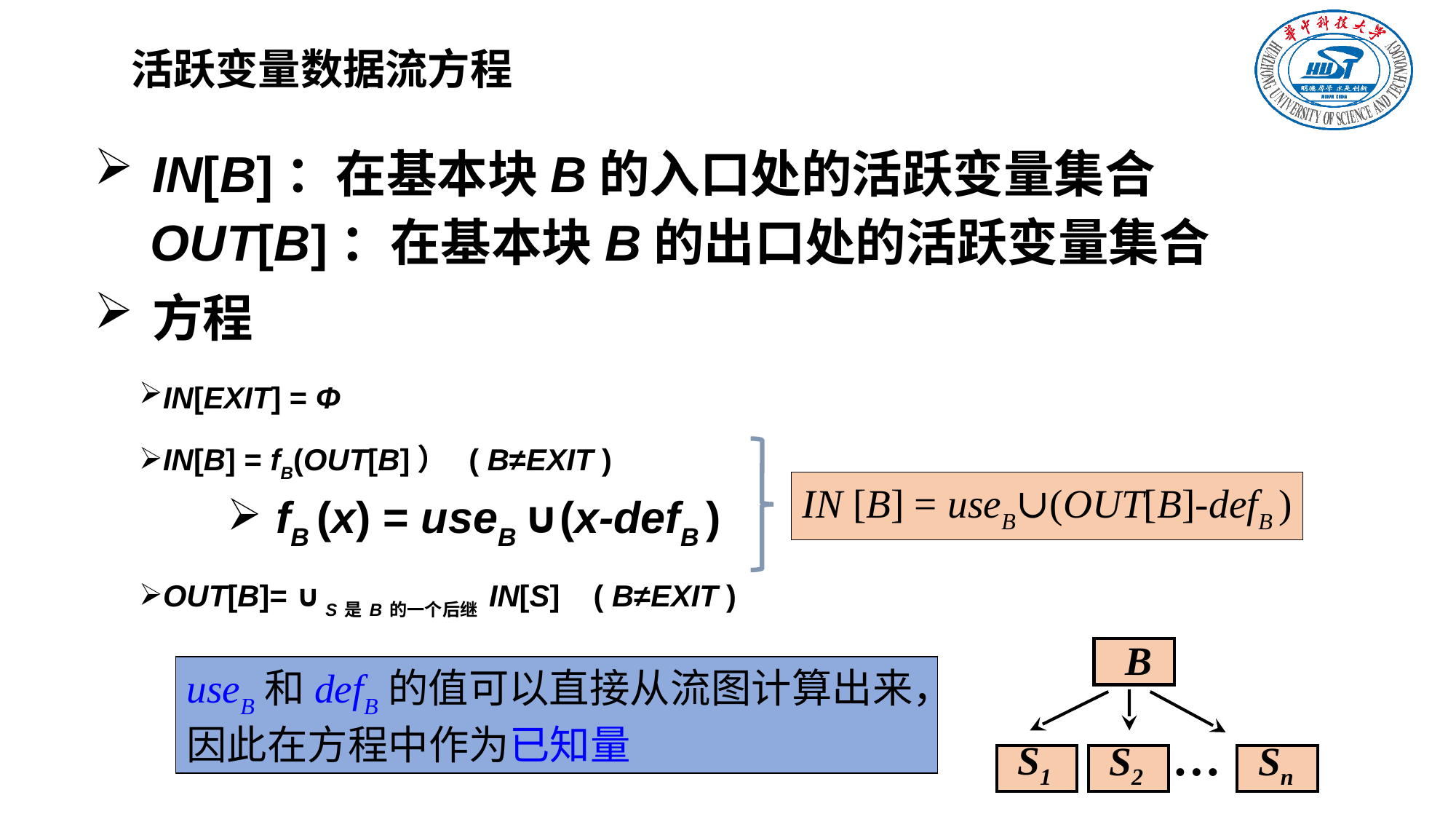

# 活跃变量数据流方程
IN[B]：在基本块B的入口处的活跃变量集合
    OUT[B]：在基本块B的出口处的活跃变量集合
方程
IN[EXIT] = Φ
IN[B] = fB(OUT[B]）  ( B≠EXIT )
fB (x) = useB ∪(x-defB )
OUT[B]= ∪ S是B的一个后继 IN[S]    ( B≠EXIT )

IN [B] = useB∪(OUT[B]-defB )
  B

…
 S1
 S2
 Sn
useB和defB的值可以直接从流图计算出来，因此在方程中作为已知量